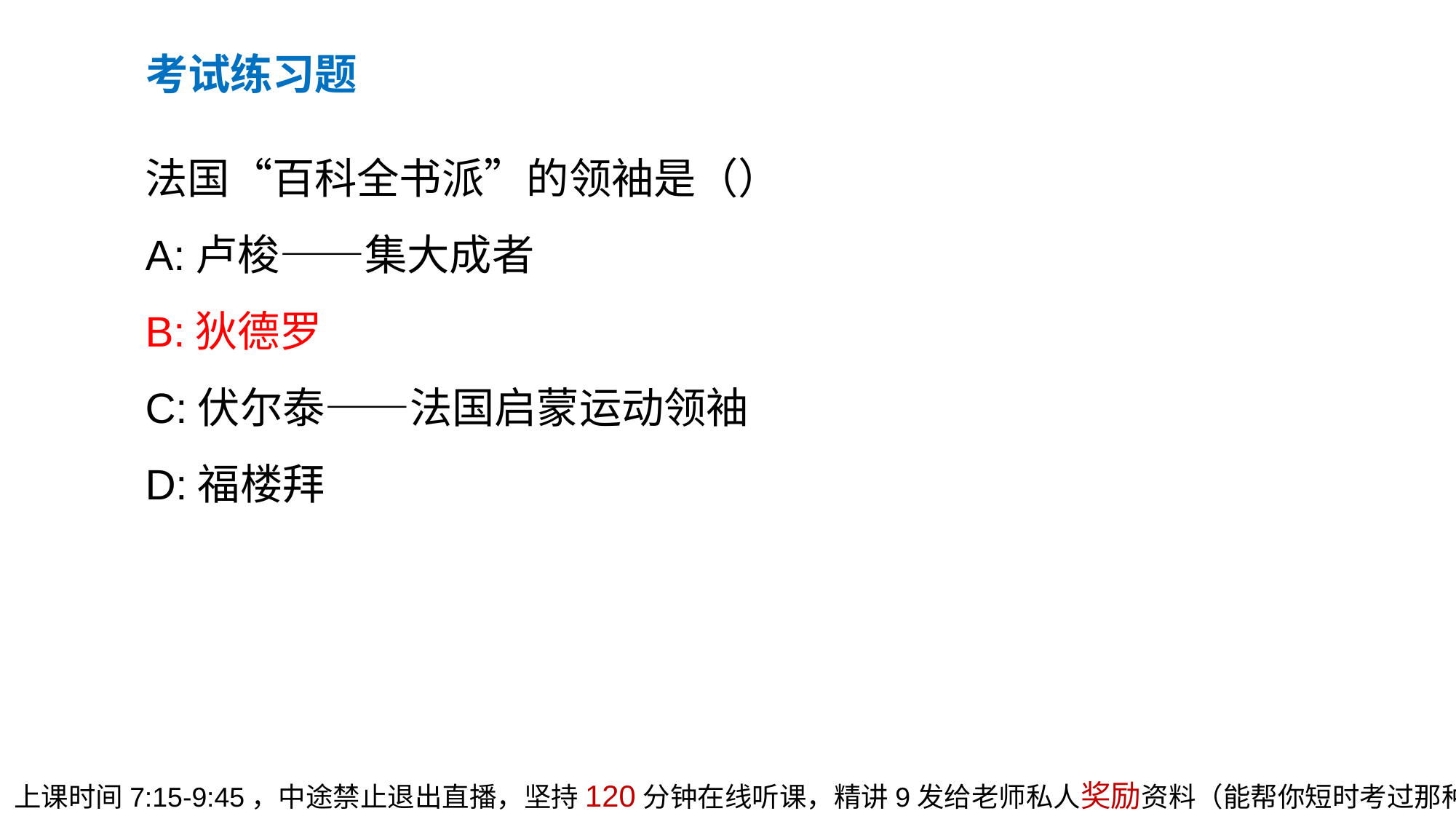

考试练习题
法国“百科全书派”的领袖是（） 
A:卢梭——集大成者
B:狄德罗
C:伏尔泰——法国启蒙运动领袖
D:福楼拜